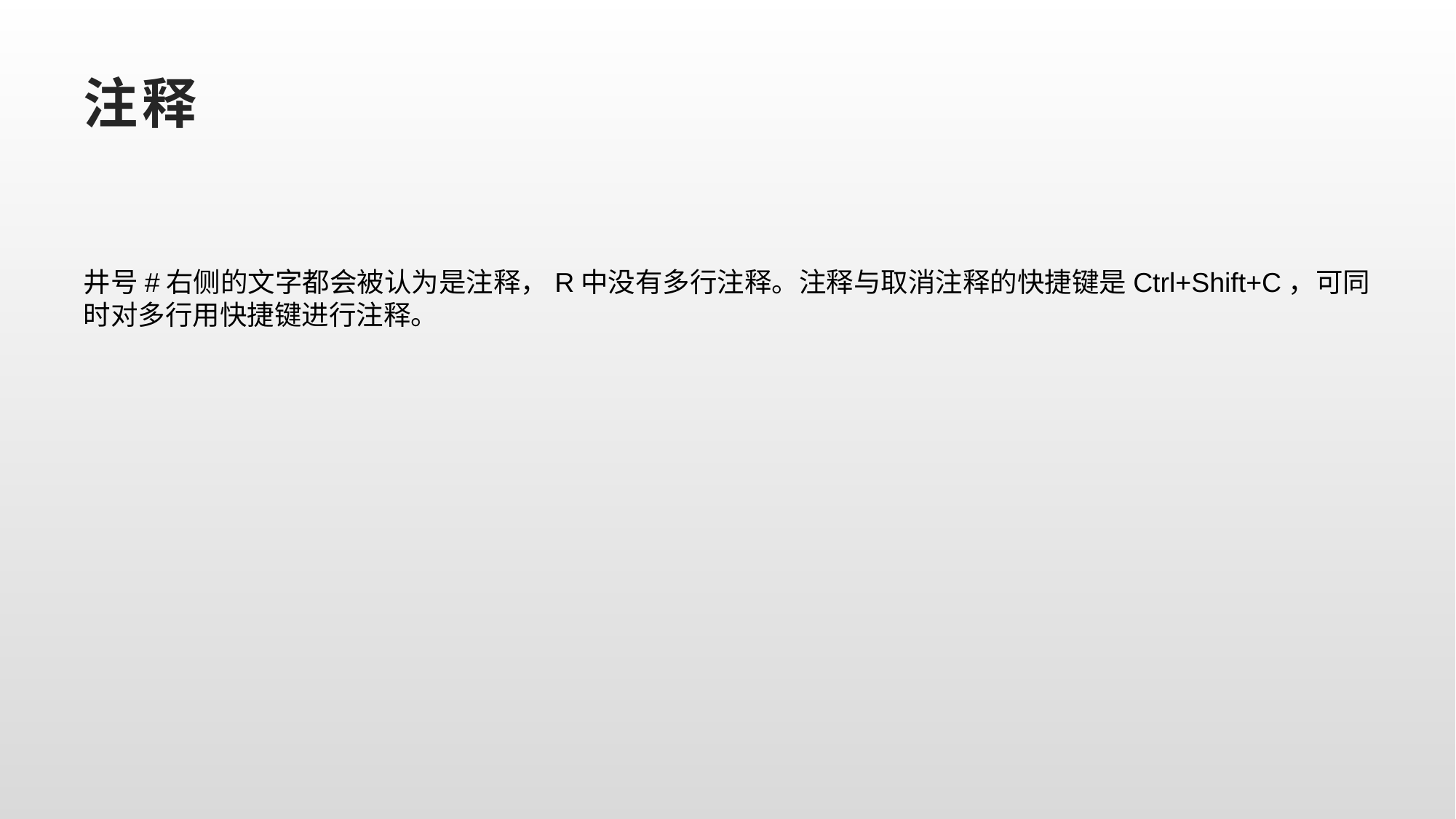

# 注释
井号#右侧的文字都会被认为是注释，R中没有多行注释。注释与取消注释的快捷键是Ctrl+Shift+C，可同时对多行用快捷键进行注释。